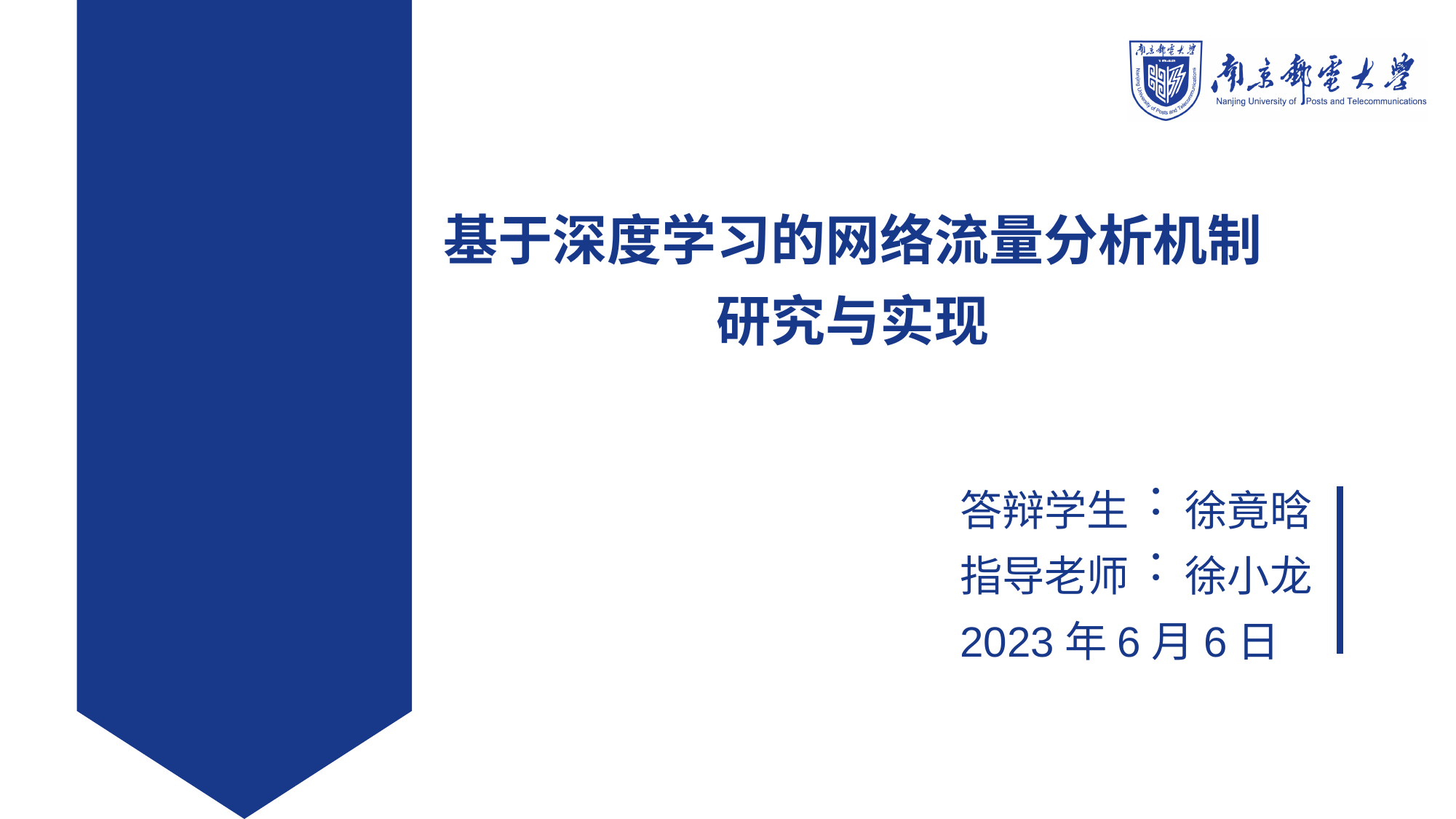

基于深度学习的网络流量分析机制
研究与实现
答辩学生
徐竟晗
：
指导老师
徐小龙
：
2023年6月6日